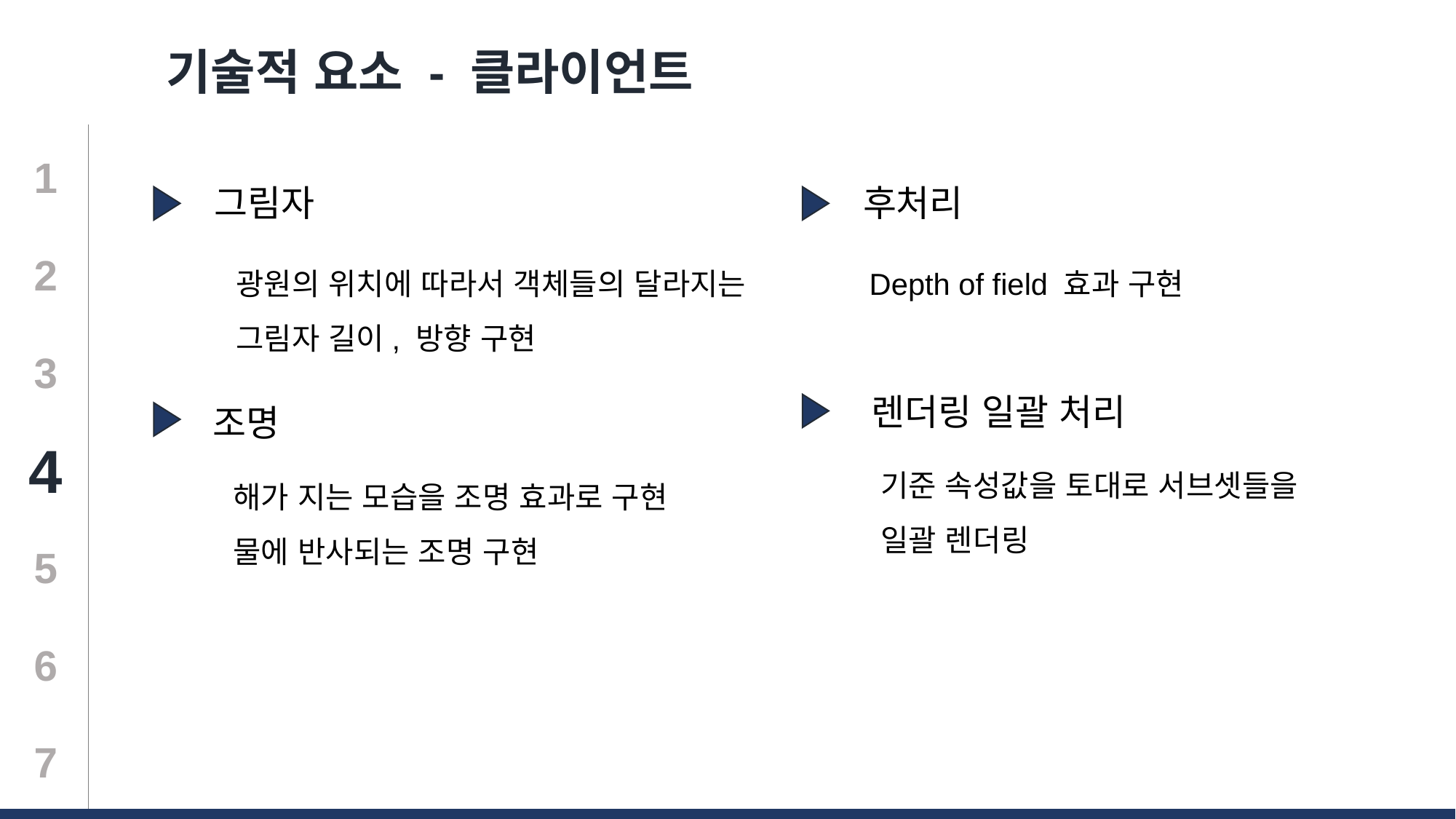

기술적 요소 - 클라이언트
1
그림자
후처리

광원의 위치에 따라서 객체들의 달라지는
그림자 길이, 방향 구현
Depth of field 효과 구현
2
3
렌더링 일괄 처리
조명

4
기준 속성값을 토대로 서브셋들을
일괄 렌더링
해가 지는 모습을 조명 효과로 구현
물에 반사되는 조명 구현
5
6
7